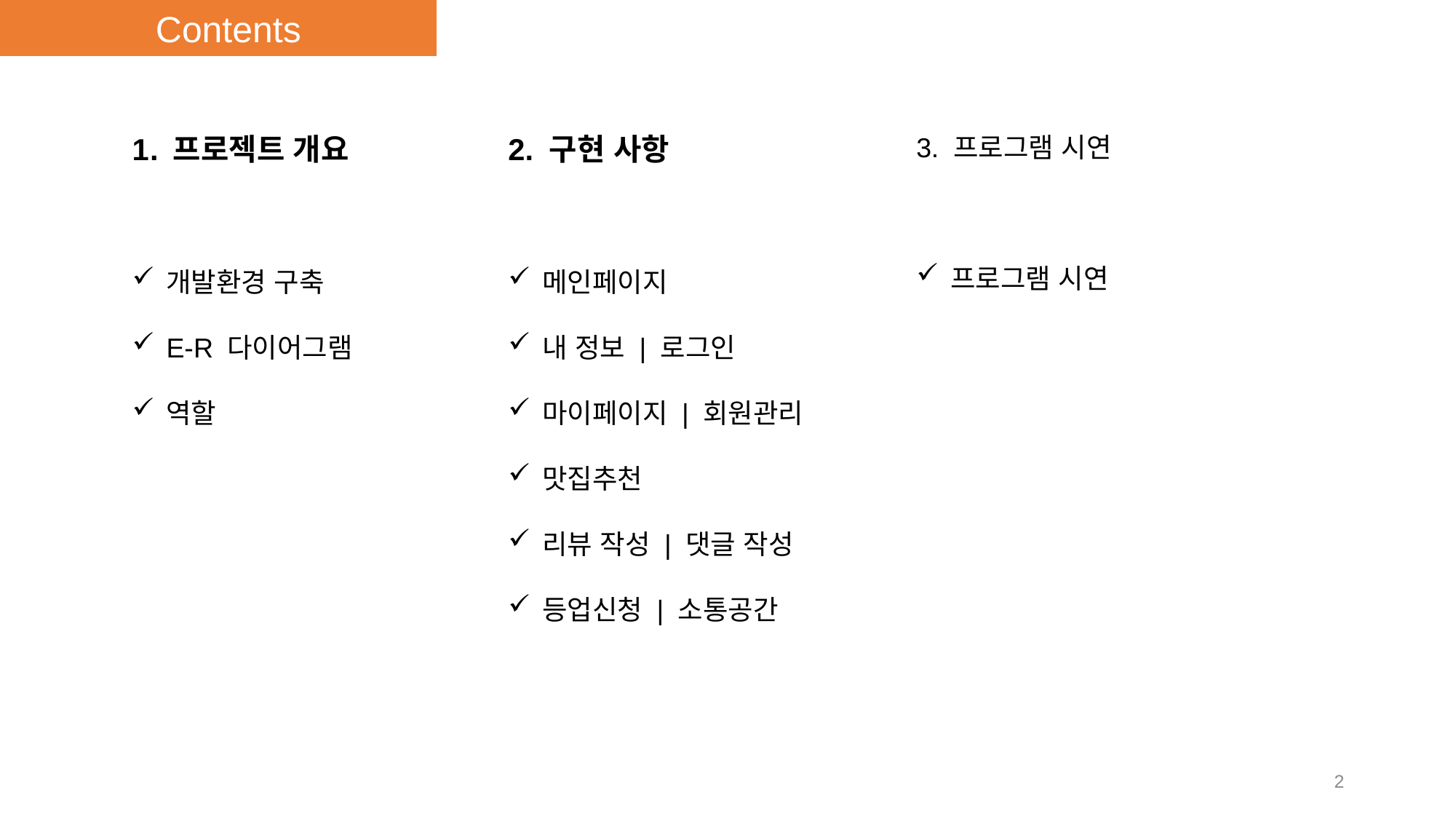

Contents
프로젝트 개요

개발환경 구축

E-R 다이어그램

역할

2. 구현 사항

메인페이지

내 정보 | 로그인

마이페이지 | 회원관리

맛집추천

리뷰 작성 | 댓글 작성

등업신청 | 소통공간
3. 프로그램 시연

프로그램 시연
2